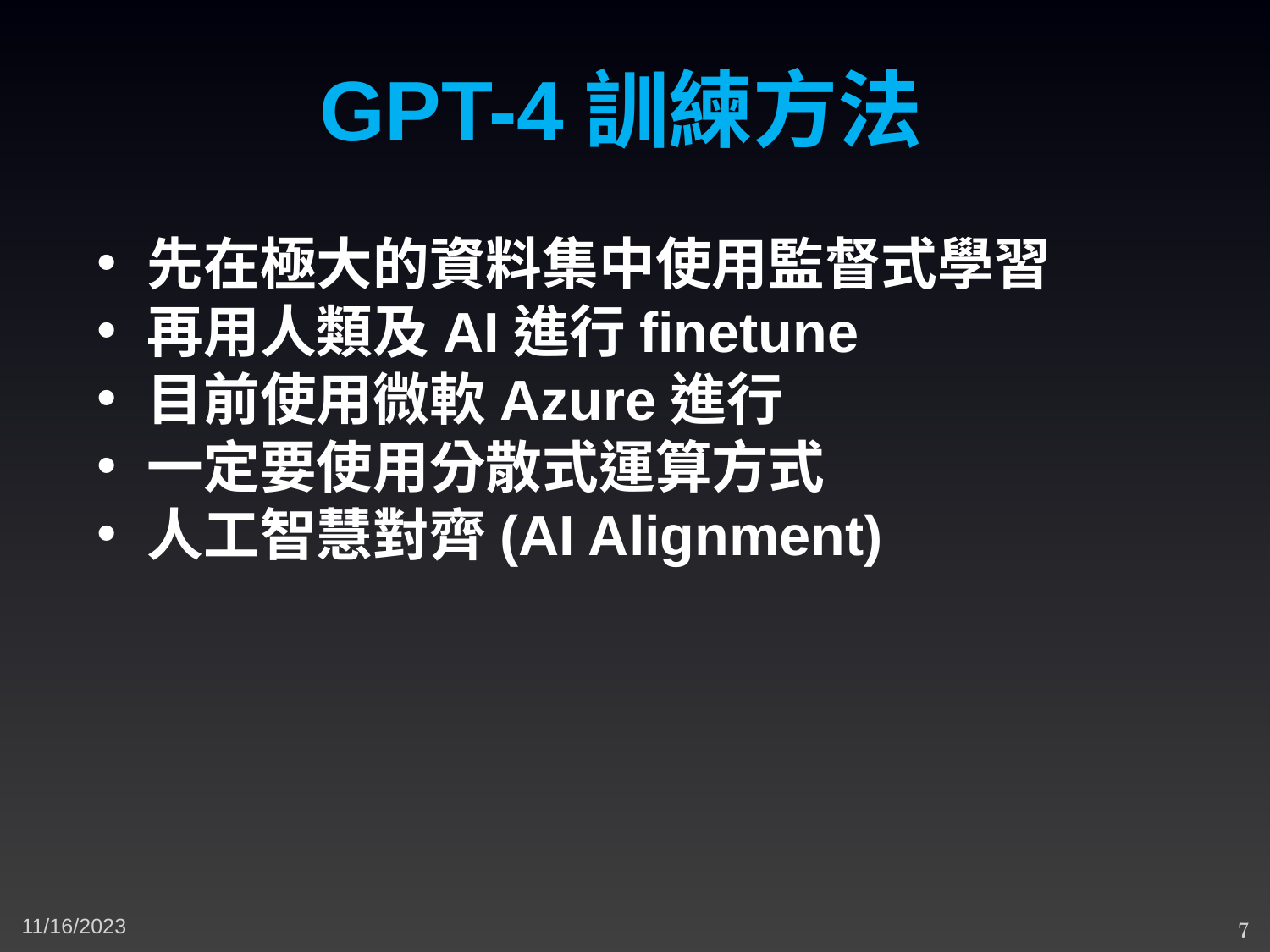

GPT-4訓練方法
先在極大的資料集中使用監督式學習
再用人類及AI進行finetune
目前使用微軟Azure進行
一定要使用分散式運算方式
人工智慧對齊(AI Alignment)
11/16/2023
7